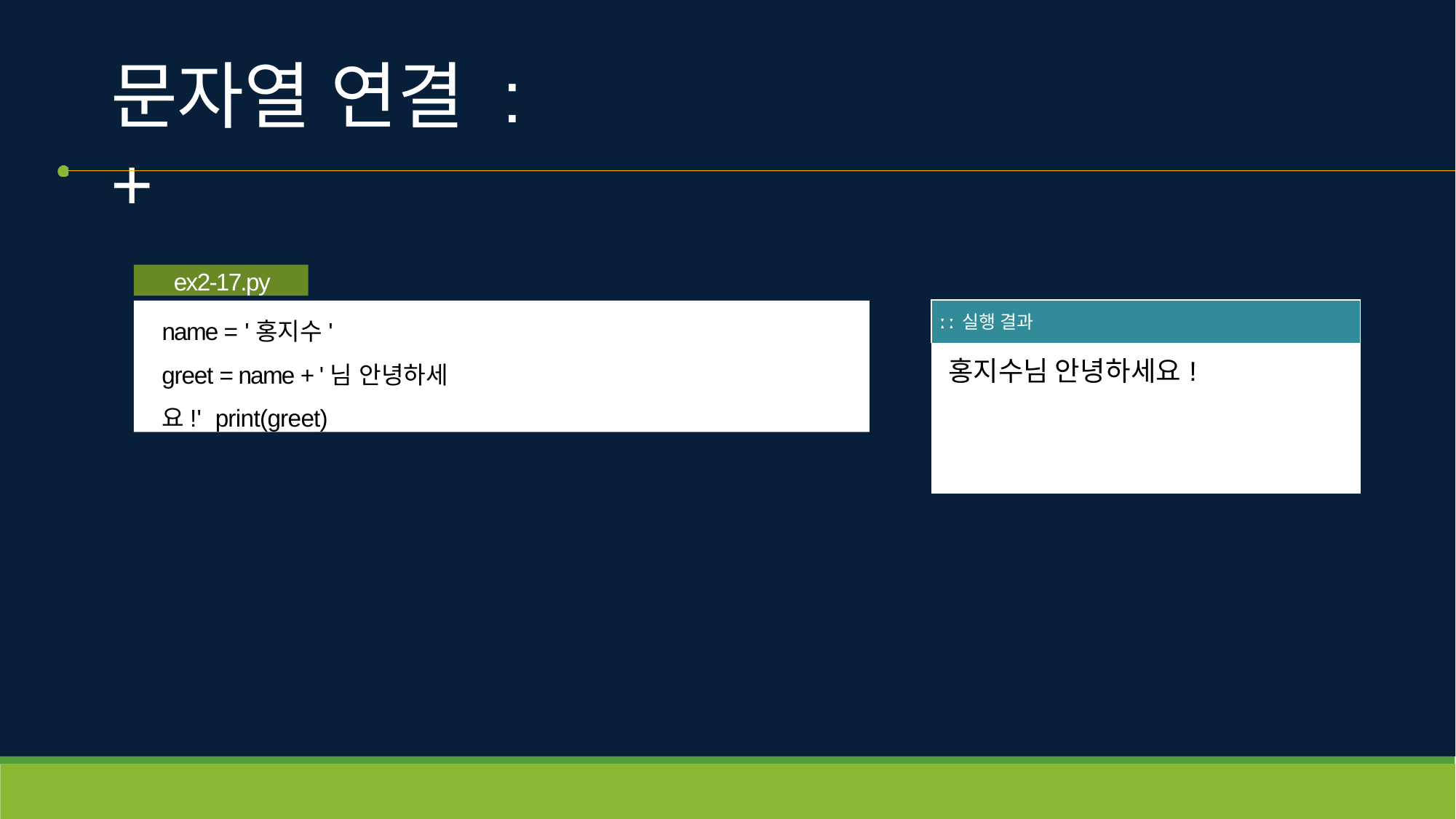

# 문자열 연결 : +

ex2-17.py
| ː ː 실행 결과 |
| --- |
| 홍지수님 안녕하세요! |
name = '홍지수'
greet = name + '님 안녕하세요!'  print(greet)